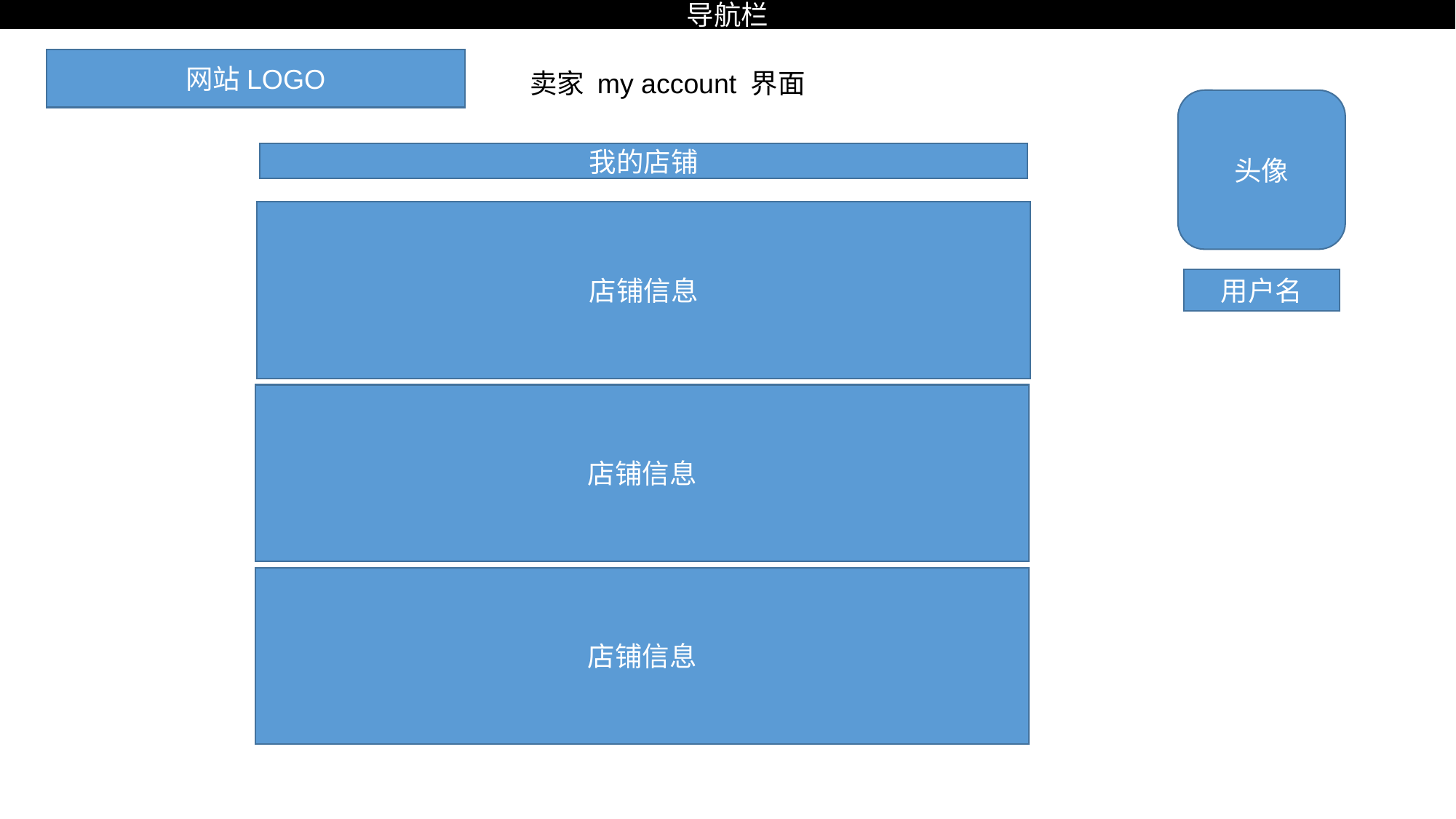

导航栏
网站LOGO
卖家 my account 界面
头像
我的店铺
店铺信息
用户名
店铺信息
店铺信息